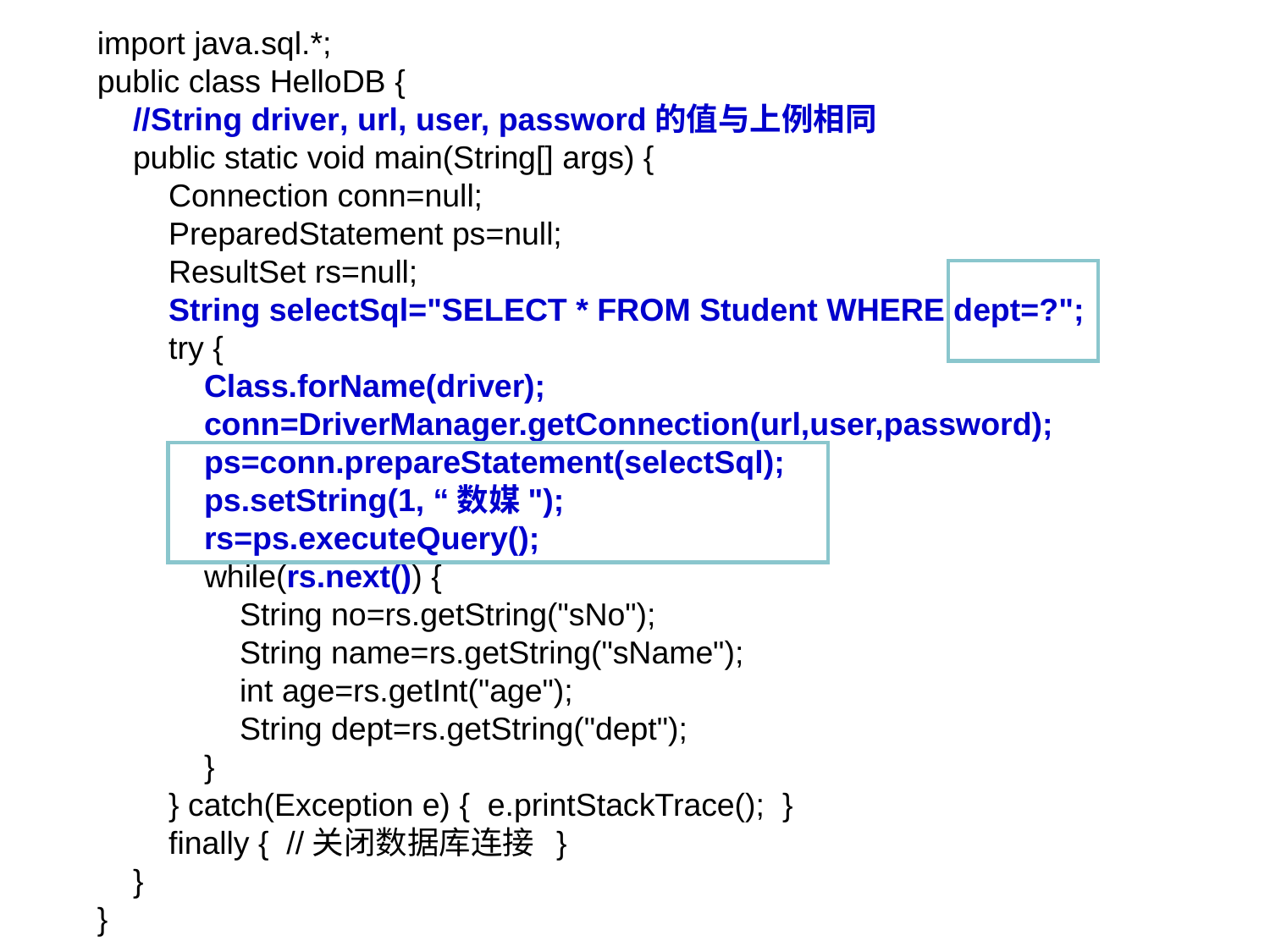

import java.sql.*;
public class HelloDB {
    //String driver, url, user, password的值与上例相同
    public static void main(String[] args) {
        Connection conn=null;
        PreparedStatement ps=null;
        ResultSet rs=null;
        String selectSql="SELECT * FROM Student WHERE dept=?";
        try {
            Class.forName(driver);
            conn=DriverManager.getConnection(url,user,password);
            ps=conn.prepareStatement(selectSql);
            ps.setString(1, “数媒");
            rs=ps.executeQuery();
            while(rs.next()) {
                String no=rs.getString("sNo");
                String name=rs.getString("sName");
                int age=rs.getInt("age");
                String dept=rs.getString("dept");
            }
        } catch(Exception e) {  e.printStackTrace();  }
        finally {  //关闭数据库连接  }
    }
}